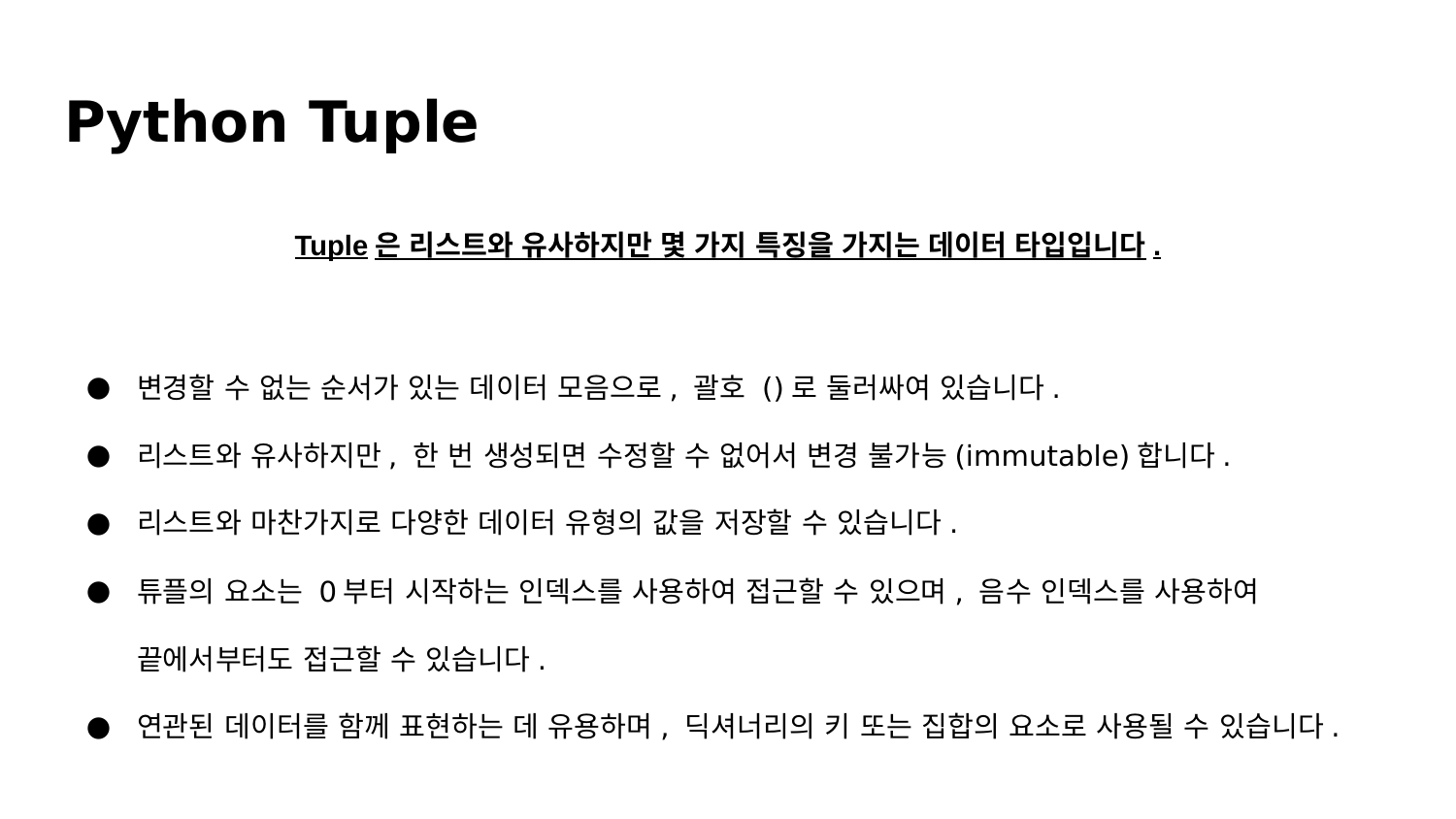

# Python Tuple
Tuple은 리스트와 유사하지만 몇 가지 특징을 가지는 데이터 타입입니다.
변경할 수 없는 순서가 있는 데이터 모음으로, 괄호 ()로 둘러싸여 있습니다.
리스트와 유사하지만, 한 번 생성되면 수정할 수 없어서 변경 불가능(immutable)합니다.
리스트와 마찬가지로 다양한 데이터 유형의 값을 저장할 수 있습니다.
튜플의 요소는 0부터 시작하는 인덱스를 사용하여 접근할 수 있으며, 음수 인덱스를 사용하여 끝에서부터도 접근할 수 있습니다.
연관된 데이터를 함께 표현하는 데 유용하며, 딕셔너리의 키 또는 집합의 요소로 사용될 수 있습니다.